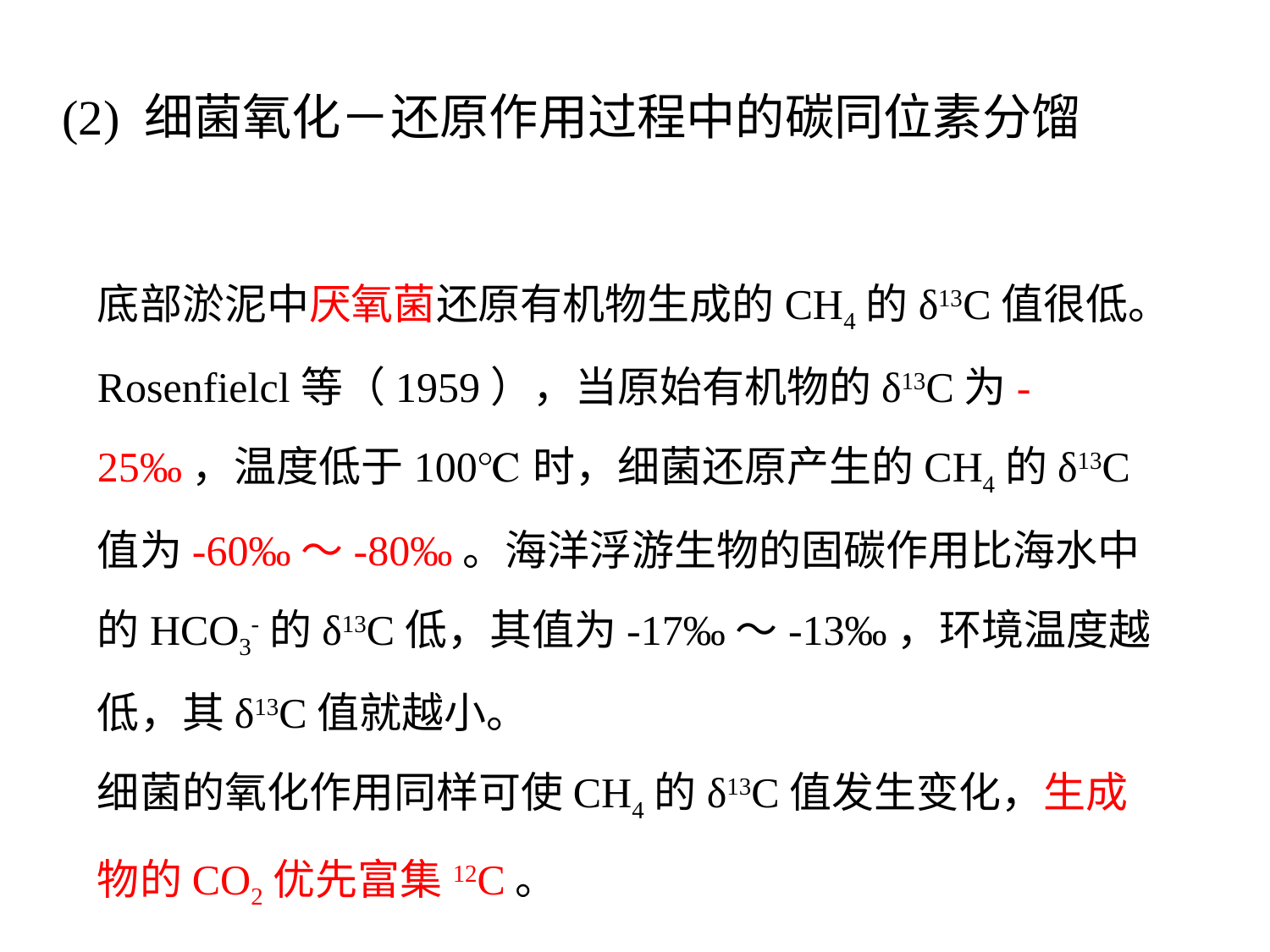

(2) 细菌氧化－还原作用过程中的碳同位素分馏
底部淤泥中厌氧菌还原有机物生成的CH4的δ13C值很低。Rosenfielcl等（1959），当原始有机物的δ13C为-25‰，温度低于100℃时，细菌还原产生的CH4的δ13C值为-60‰～-80‰。海洋浮游生物的固碳作用比海水中的HCO3-的δ13C低，其值为-17‰～-13‰，环境温度越低，其δ13C值就越小。
细菌的氧化作用同样可使CH4的δ13C值发生变化，生成物的CO2优先富集12C。